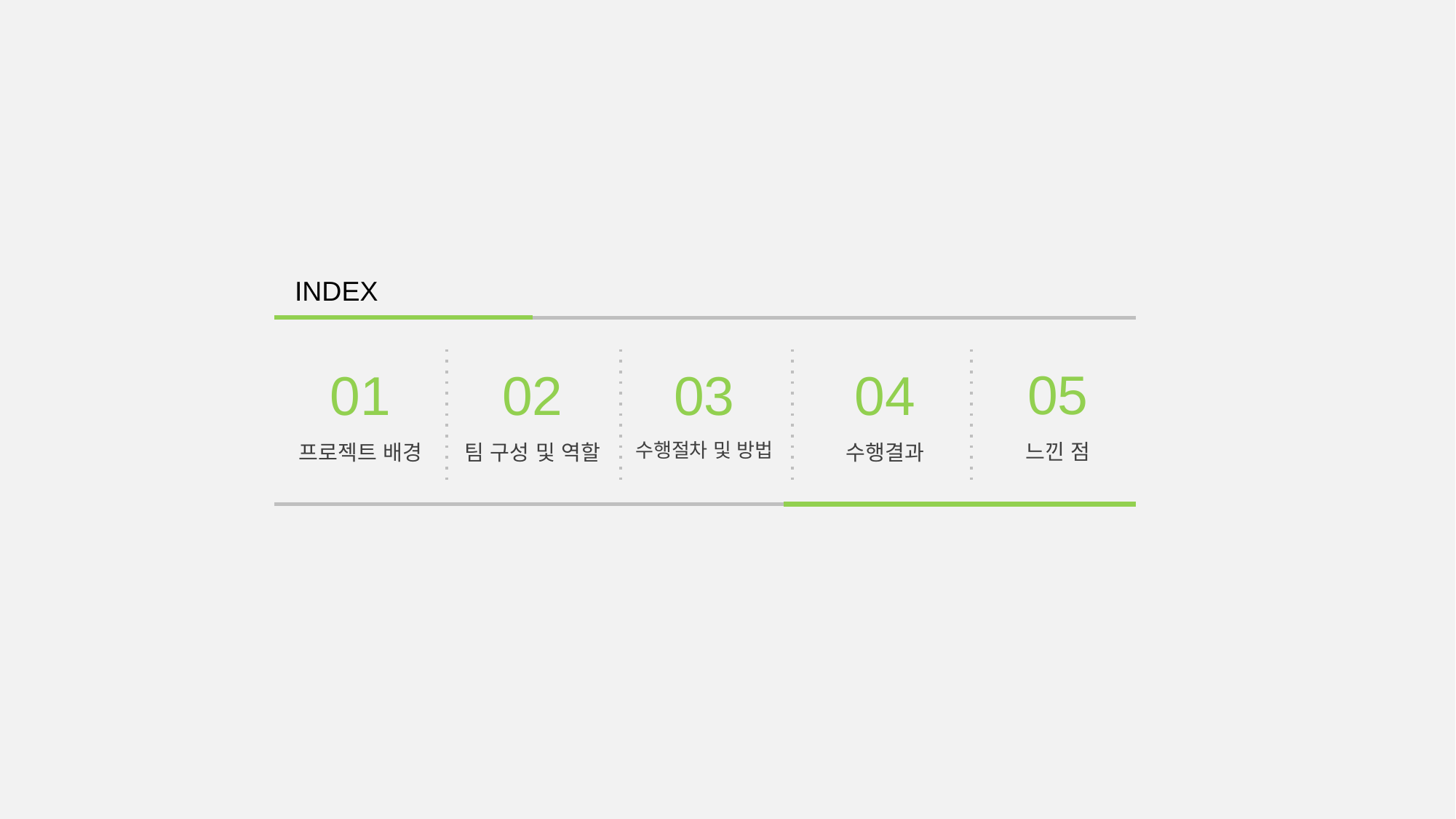

INDEX
05
느낀 점
02
팀 구성 및 역할
03
수행절차 및 방법
04
수행결과
01
프로젝트 배경